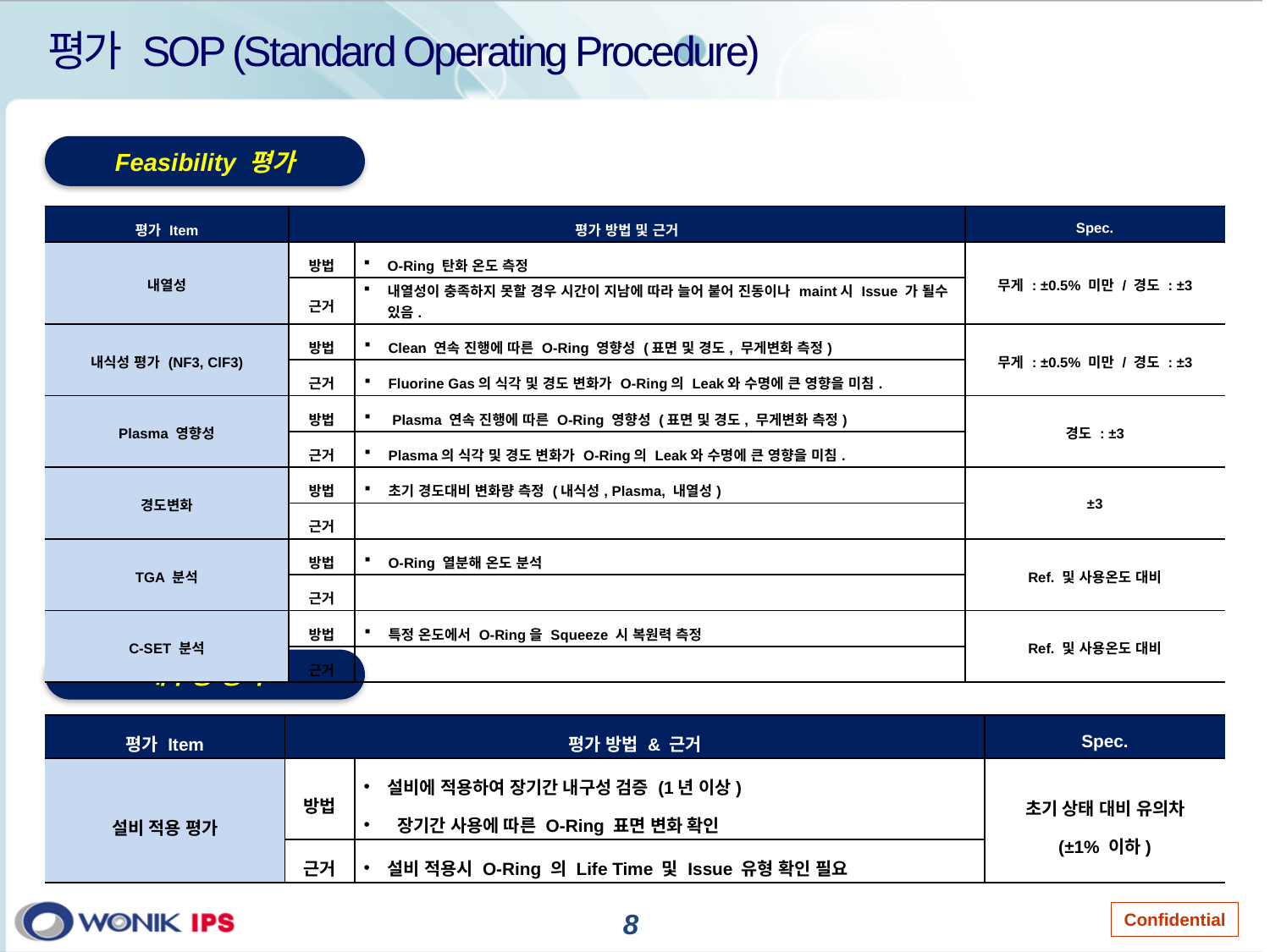

# 평가 SOP (Standard Operating Procedure)
Feasibility 평가
| 평가 Item | 평가 방법 및 근거 |  | Spec. |
| --- | --- | --- | --- |
| 내열성 | 방법 | O-Ring 탄화 온도 측정 | 무게 : ±0.5% 미만 / 경도 : ±3 |
|  | 근거 | 내열성이 충족하지 못할 경우 시간이 지남에 따라 늘어 붙어 진동이나 maint시 Issue 가 될수 있음. |  |
| 내식성 평가 (NF3, ClF3) | 방법 | Clean 연속 진행에 따른 O-Ring 영향성 (표면 및 경도, 무게변화 측정) | 무게 : ±0.5% 미만 / 경도 : ±3 |
|  | 근거 | Fluorine Gas의 식각 및 경도 변화가 O-Ring의 Leak와 수명에 큰 영향을 미침. |  |
| Plasma 영향성 | 방법 | Plasma 연속 진행에 따른 O-Ring 영향성 (표면 및 경도, 무게변화 측정) | 경도 : ±3 |
|  | 근거 | Plasma의 식각 및 경도 변화가 O-Ring의 Leak와 수명에 큰 영향을 미침. |  |
| 경도변화 | 방법 | 초기 경도대비 변화량 측정 (내식성, Plasma, 내열성) | ±3 |
|  | 근거 |  |  |
| TGA 분석 | 방법 | O-Ring 열분해 온도 분석 | Ref. 및 사용온도 대비 |
|  | 근거 |  |  |
| C-SET 분석 | 방법 | 특정 온도에서 O-Ring을 Squeeze 시 복원력 측정 | Ref. 및 사용온도 대비 |
|  | 근거 |  |  |
내구성 평가
| 평가 Item | 평가 방법 & 근거 |  | Spec. |
| --- | --- | --- | --- |
| 설비 적용 평가 | 방법 | 설비에 적용하여 장기간 내구성 검증 (1년 이상) 장기간 사용에 따른 O-Ring 표면 변화 확인 | 초기 상태 대비 유의차 (±1% 이하) |
|  | 근거 | 설비 적용시 O-Ring 의 Life Time 및 Issue 유형 확인 필요 |  |